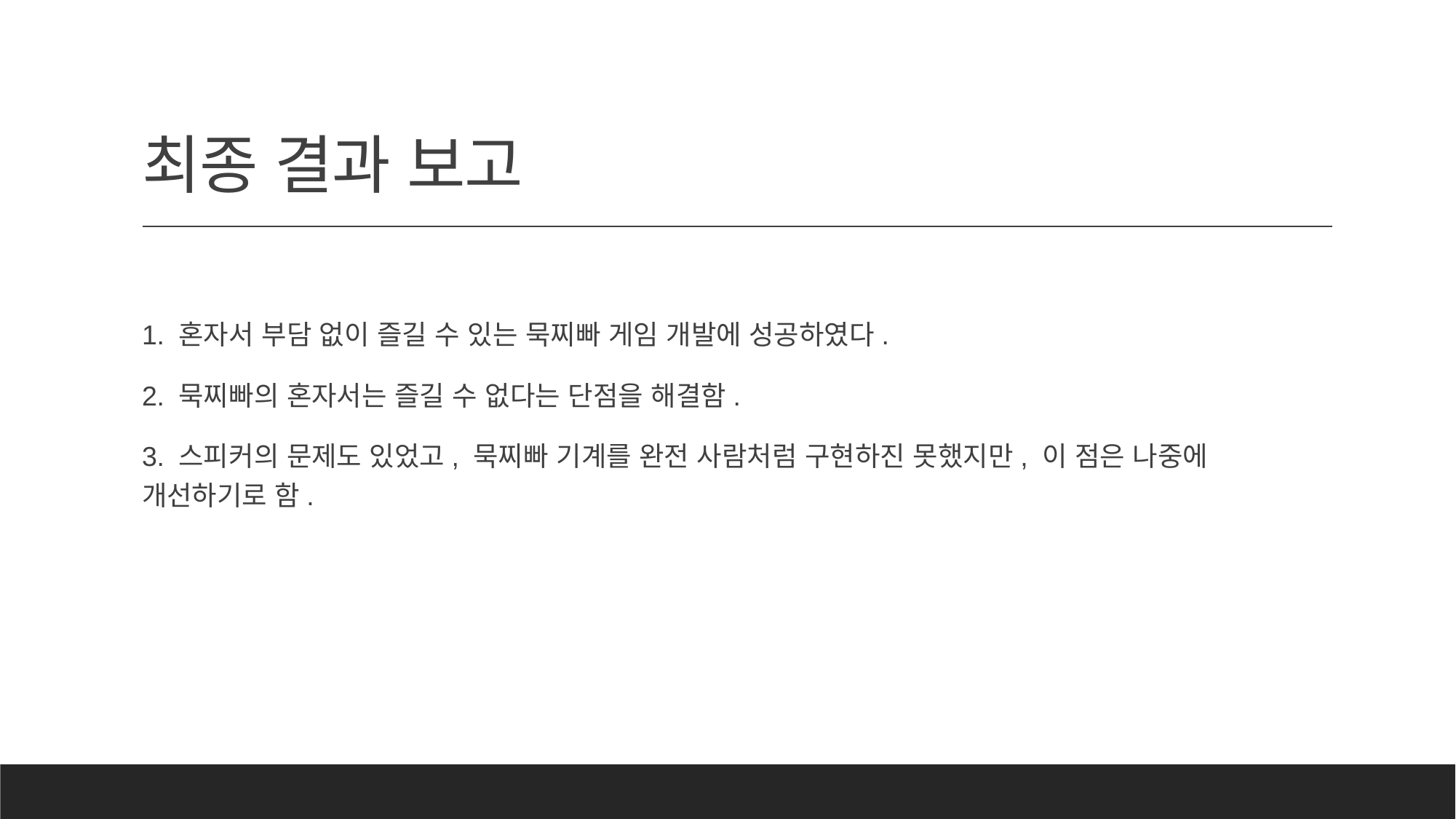

# 최종 결과 보고

1. 혼자서 부담 없이 즐길 수 있는 묵찌빠 게임 개발에 성공하였다.
2. 묵찌빠의 혼자서는 즐길 수 없다는 단점을 해결함.
3. 스피커의 문제도 있었고, 묵찌빠 기계를 완전 사람처럼 구현하진 못했지만, 이 점은 나중에 개선하기로 함.